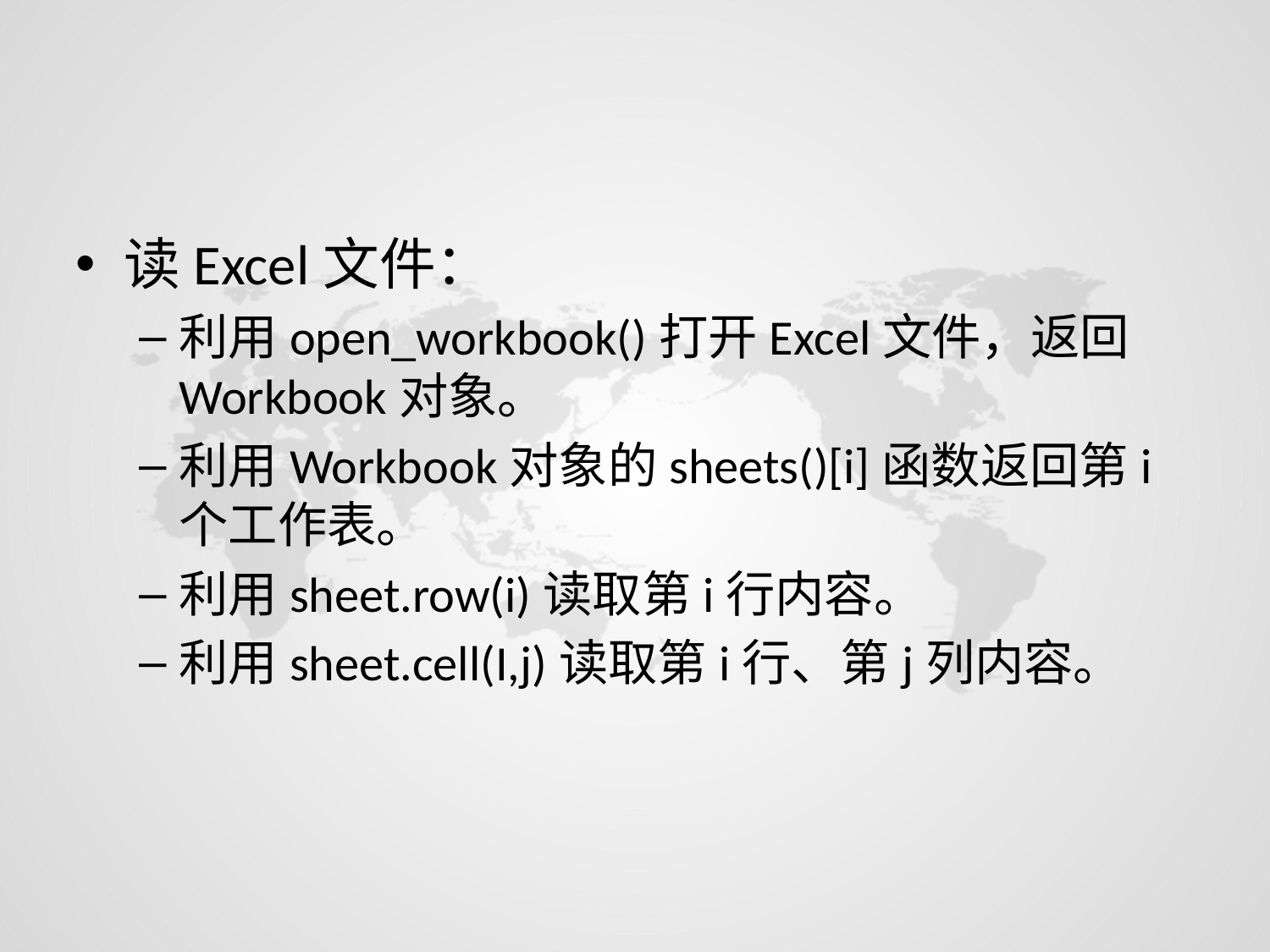

#
读Excel文件：
利用open_workbook()打开Excel文件，返回Workbook对象。
利用Workbook对象的sheets()[i]函数返回第i个工作表。
利用sheet.row(i)读取第i行内容。
利用sheet.cell(I,j)读取第i行、第j列内容。